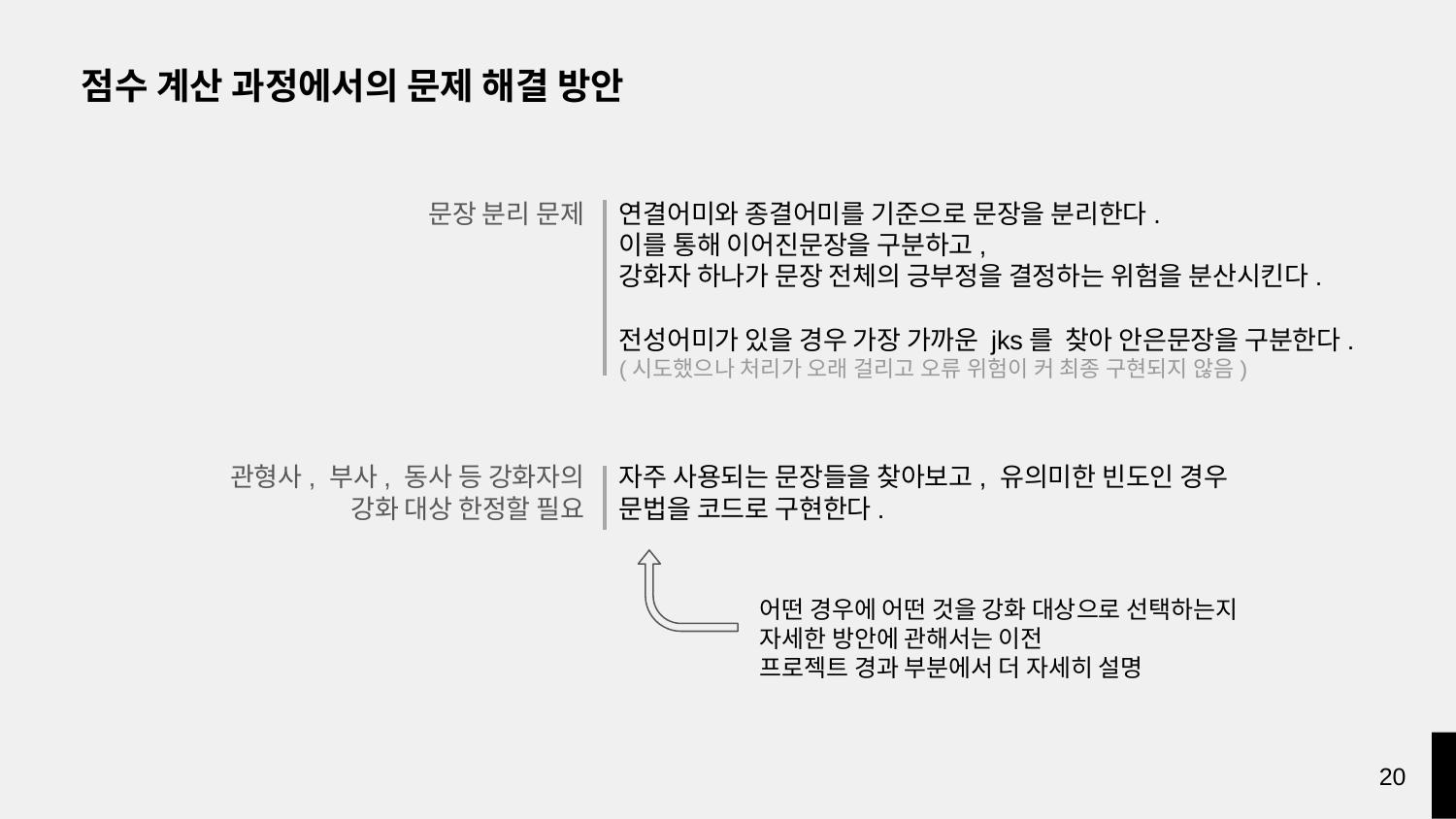

점수 계산 과정에서의 문제 해결 방안
문장 분리 문제
연결어미와 종결어미를 기준으로 문장을 분리한다.
이를 통해 이어진문장을 구분하고,
강화자 하나가 문장 전체의 긍부정을 결정하는 위험을 분산시킨다.

전성어미가 있을 경우 가장 가까운 jks를  찾아 안은문장을 구분한다. (시도했으나 처리가 오래 걸리고 오류 위험이 커 최종 구현되지 않음)
관형사, 부사, 동사 등 강화자의
강화 대상 한정할 필요
자주 사용되는 문장들을 찾아보고, 유의미한 빈도인 경우
문법을 코드로 구현한다.

어떤 경우에 어떤 것을 강화 대상으로 선택하는지
자세한 방안에 관해서는 이전
프로젝트 경과 부분에서 더 자세히 설명
20